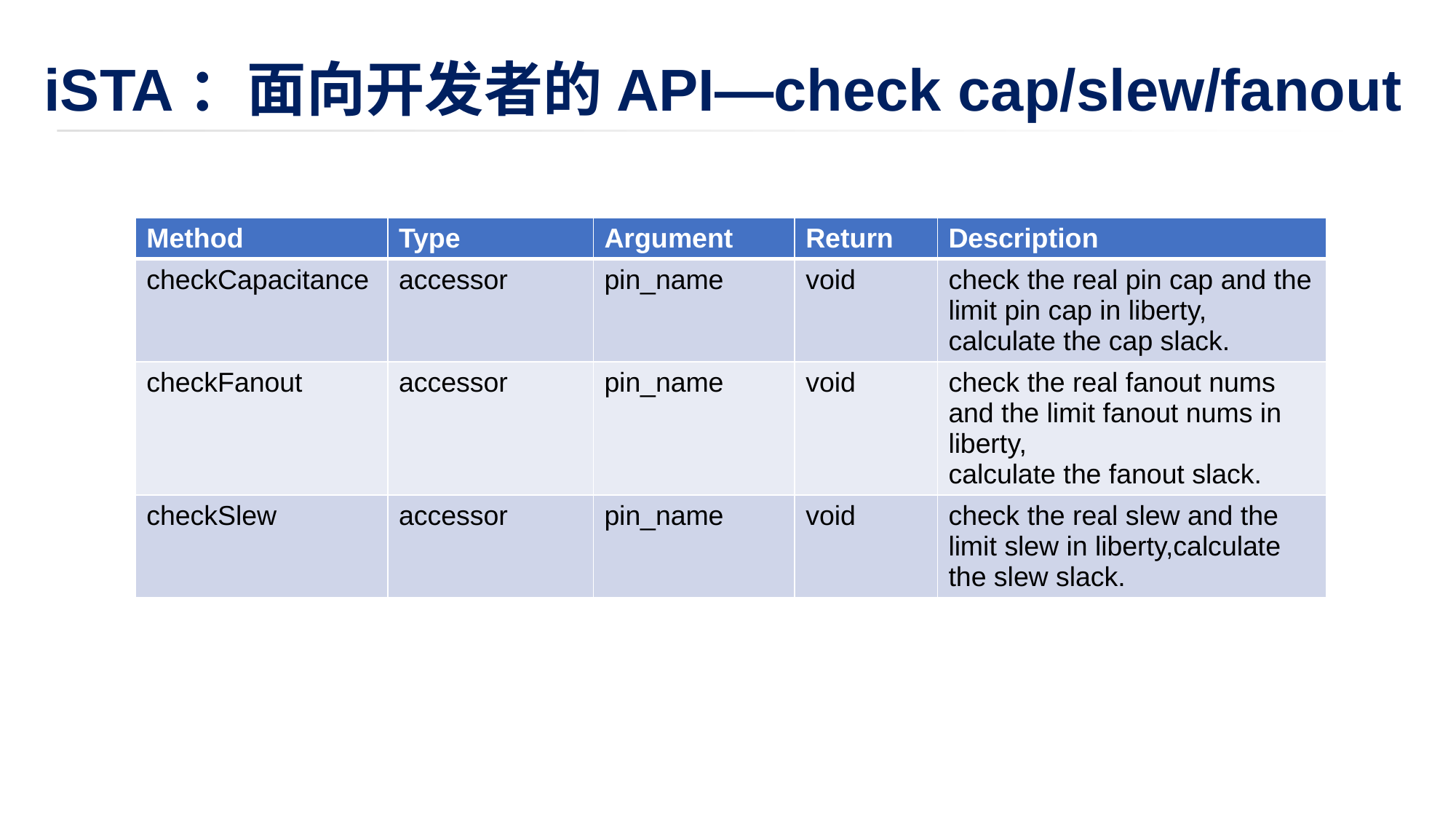

# iSTA：面向开发者的API—check cap/slew/fanout
| Method | Type | Argument | Return | Description |
| --- | --- | --- | --- | --- |
| checkCapacitance | accessor | pin\_name | void | check the real pin cap and the limit pin cap in liberty, calculate the cap slack. |
| checkFanout | accessor | pin\_name | void | check the real fanout nums and the limit fanout nums in liberty, calculate the fanout slack. |
| checkSlew | accessor | pin\_name | void | check the real slew and the limit slew in liberty,calculate the slew slack. |